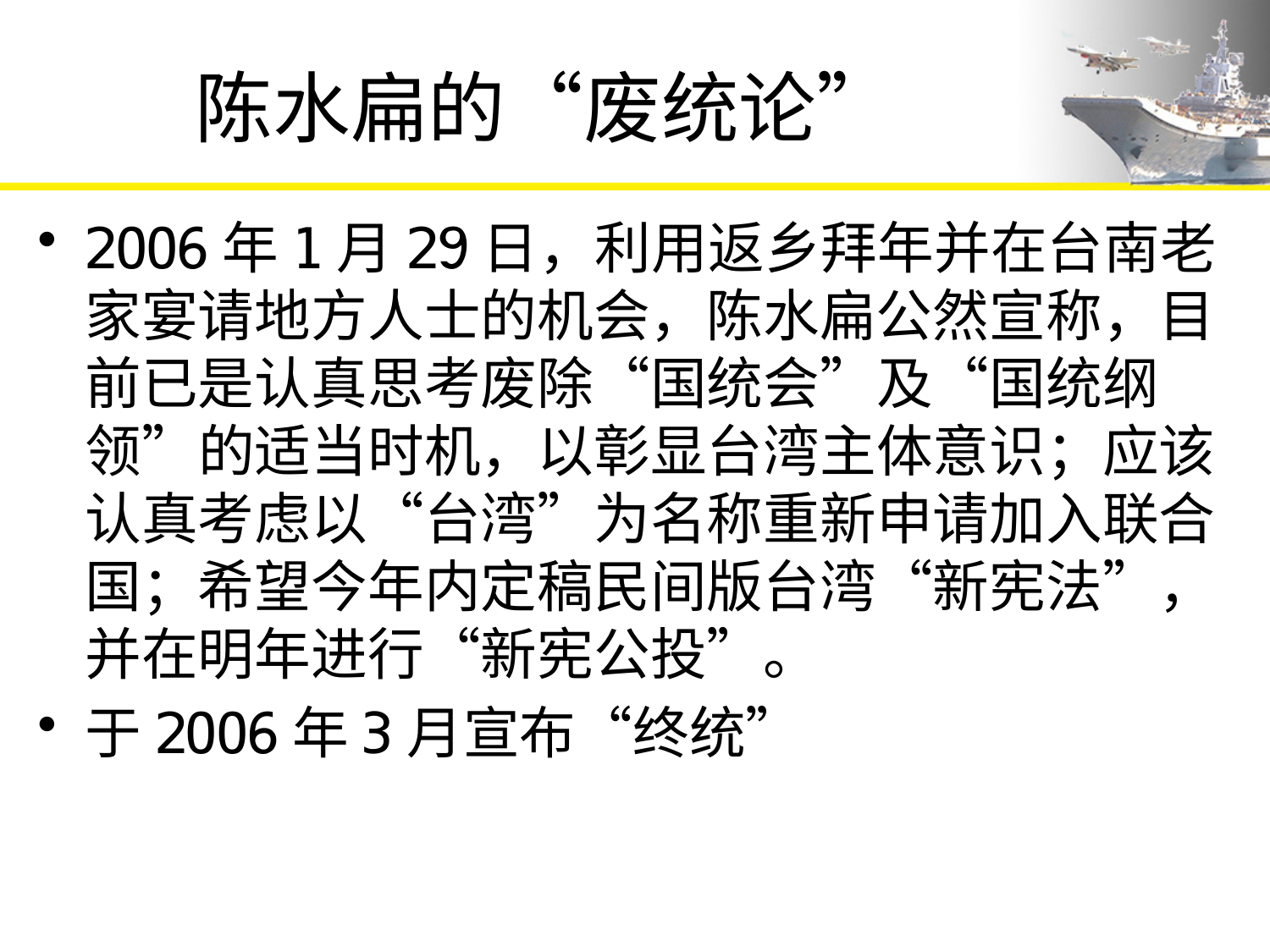

# 陈水扁的“废统论”
2006年1月29日，利用返乡拜年并在台南老家宴请地方人士的机会，陈水扁公然宣称，目前已是认真思考废除“国统会”及“国统纲领”的适当时机，以彰显台湾主体意识；应该认真考虑以“台湾”为名称重新申请加入联合国；希望今年内定稿民间版台湾“新宪法”，并在明年进行“新宪公投”。
于2006年3月宣布“终统”